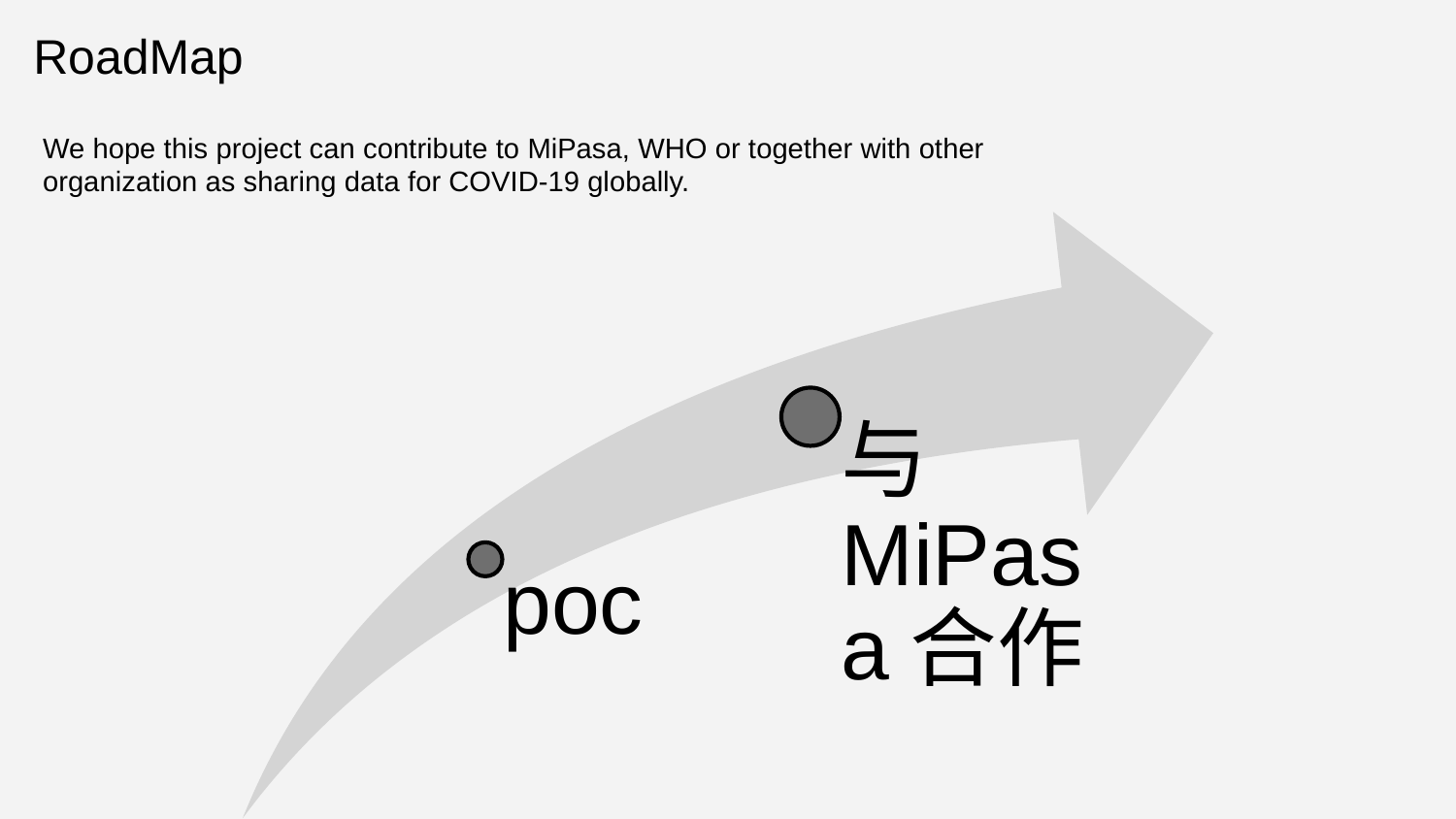

RoadMap
We hope this project can contribute to MiPasa, WHO or together with other organization as sharing data for COVID-19 globally.
poc
与MiPasa合作